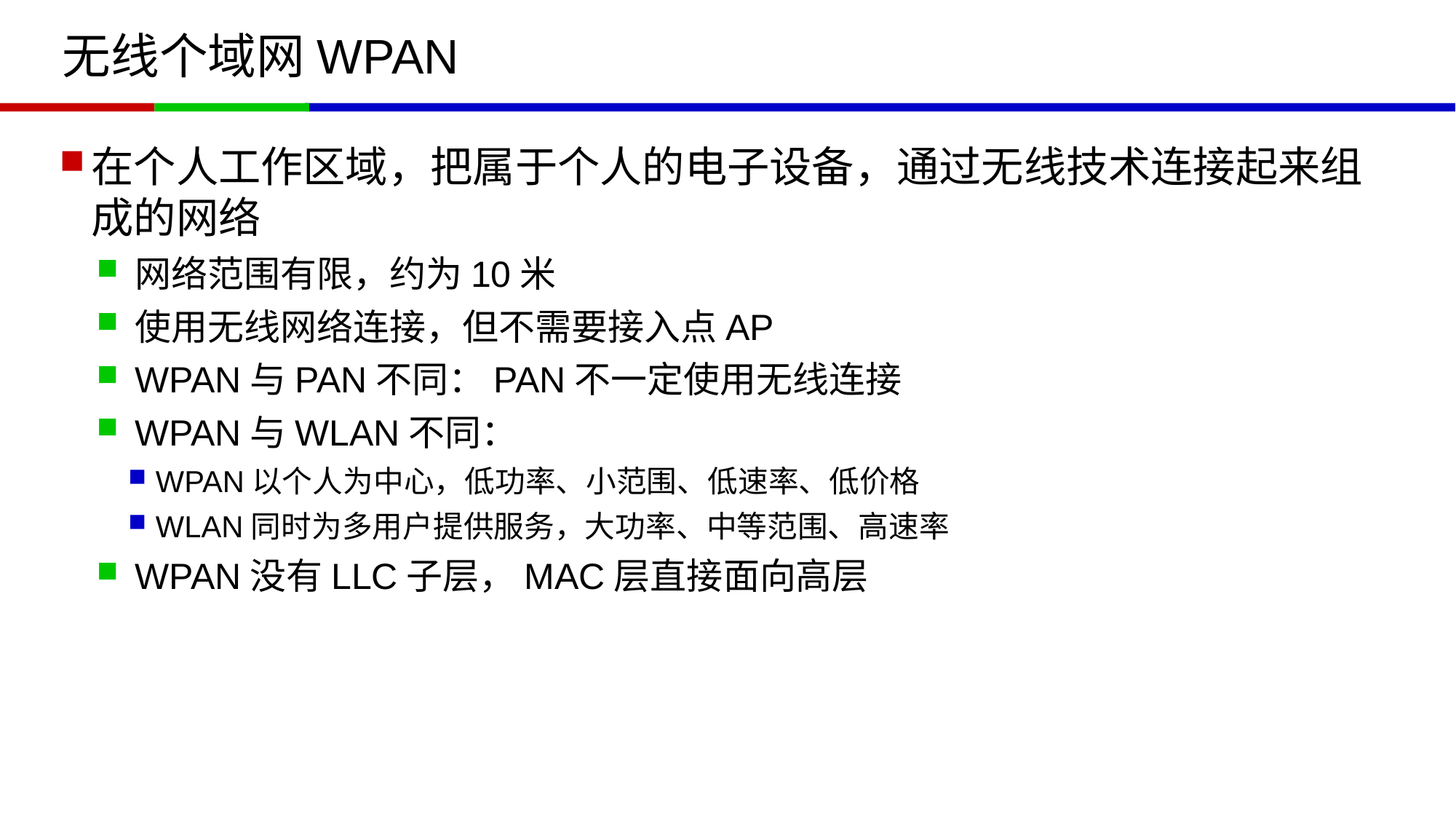

# 无线个域网WPAN
在个人工作区域，把属于个人的电子设备，通过无线技术连接起来组成的网络
网络范围有限，约为10米
使用无线网络连接，但不需要接入点AP
WPAN与PAN不同：PAN不一定使用无线连接
WPAN与WLAN不同：
WPAN以个人为中心，低功率、小范围、低速率、低价格
WLAN同时为多用户提供服务，大功率、中等范围、高速率
WPAN没有LLC子层，MAC层直接面向高层

175